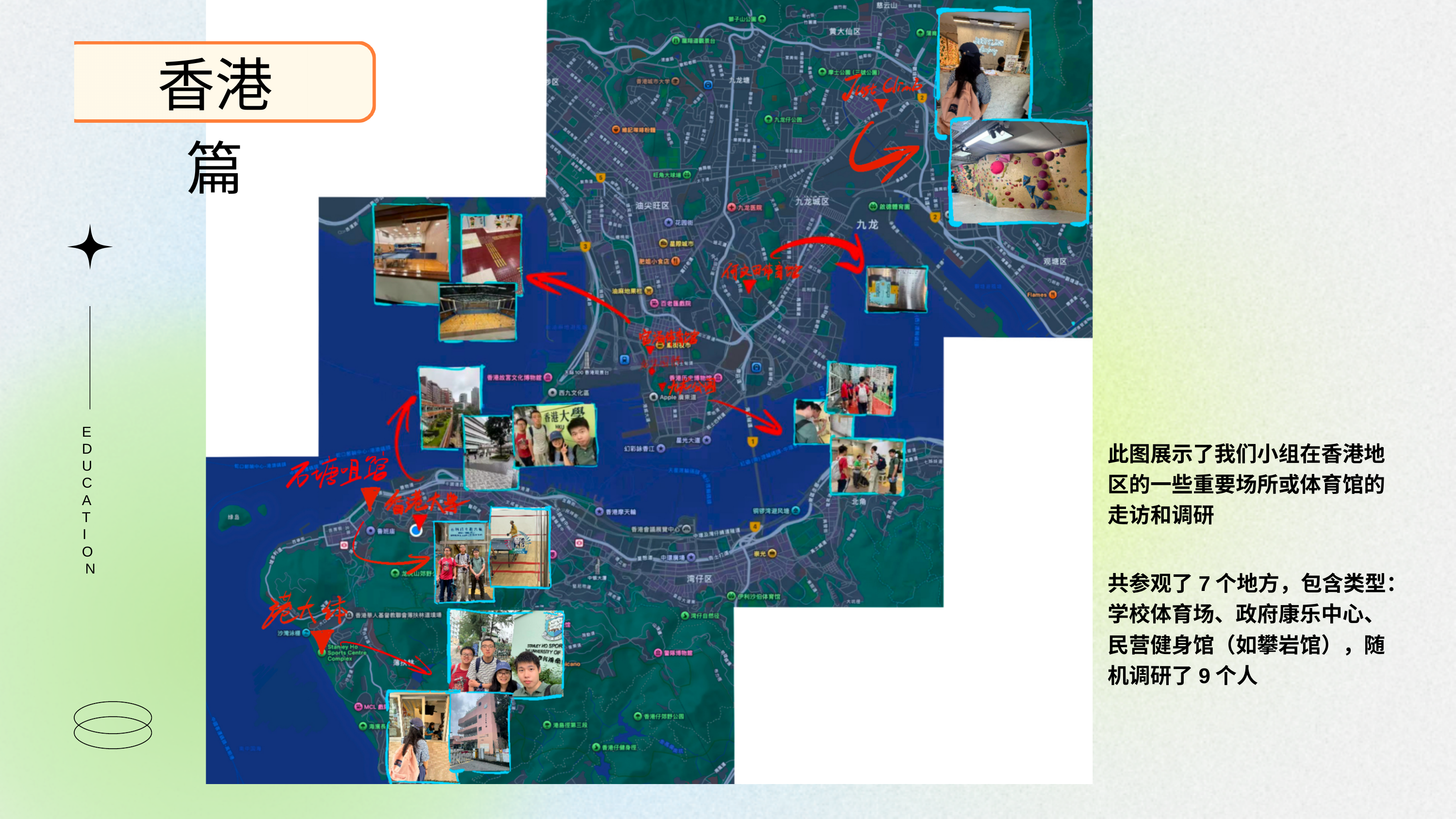

香港篇

EDUCATION
此图展示了我们小组在香港地区的一些重要场所或体育馆的走访和调研
共参观了7个地方，包含类型：学校体育场、政府康乐中心、民营健身馆（如攀岩馆），随机调研了9个人